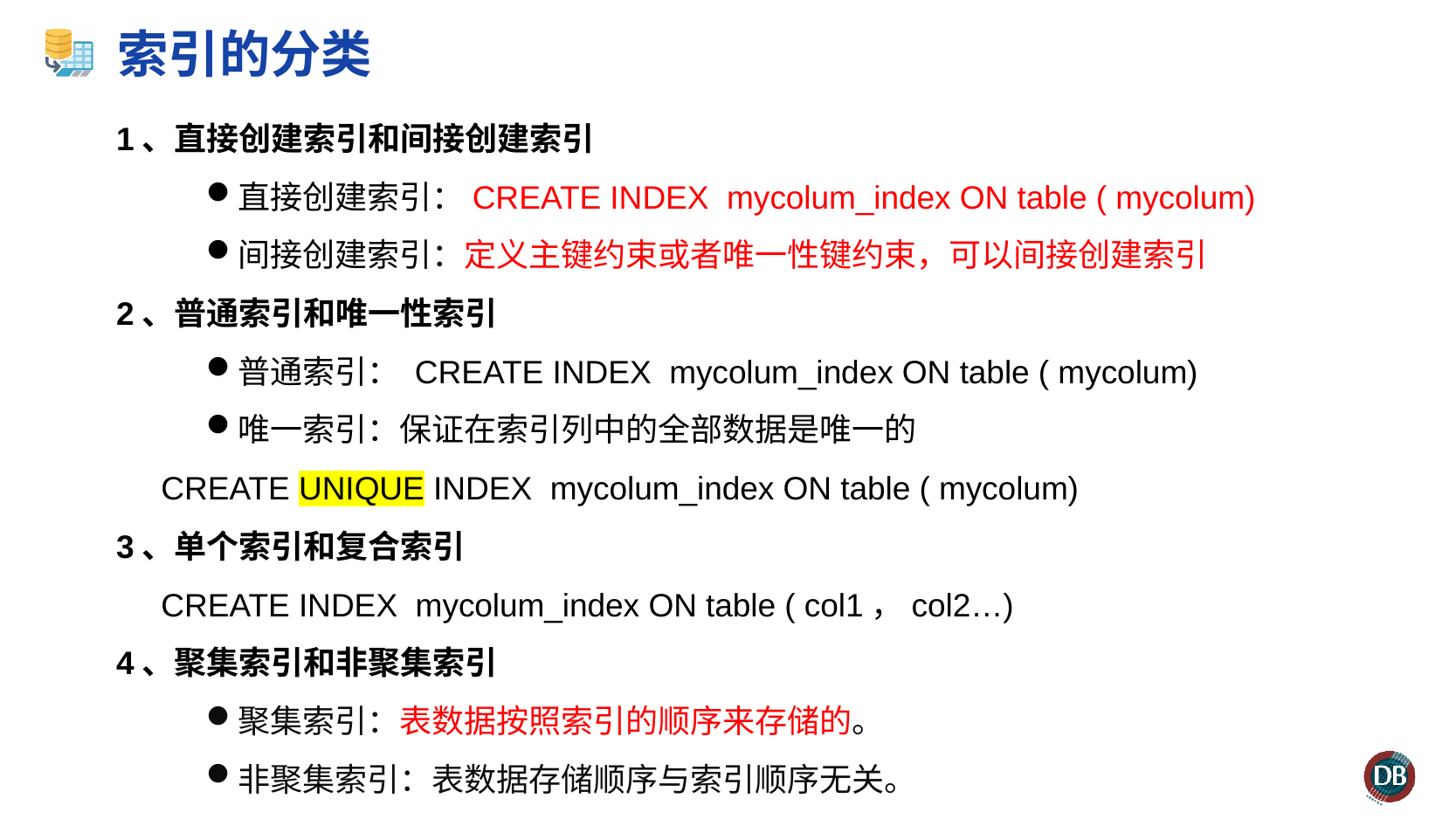

# 索引的分类
1、直接创建索引和间接创建索引
直接创建索引：CREATE INDEX  mycolum_index ON table ( mycolum)
间接创建索引：定义主键约束或者唯一性键约束，可以间接创建索引
2、普通索引和唯一性索引
普通索引： CREATE INDEX  mycolum_index ON table ( mycolum)
唯一索引：保证在索引列中的全部数据是唯一的
     CREATE UNIQUE INDEX  mycolum_index ON table ( mycolum)
3、单个索引和复合索引
     CREATE INDEX  mycolum_index ON table ( col1，col2…)
4、聚集索引和非聚集索引
聚集索引：表数据按照索引的顺序来存储的。
非聚集索引：表数据存储顺序与索引顺序无关。